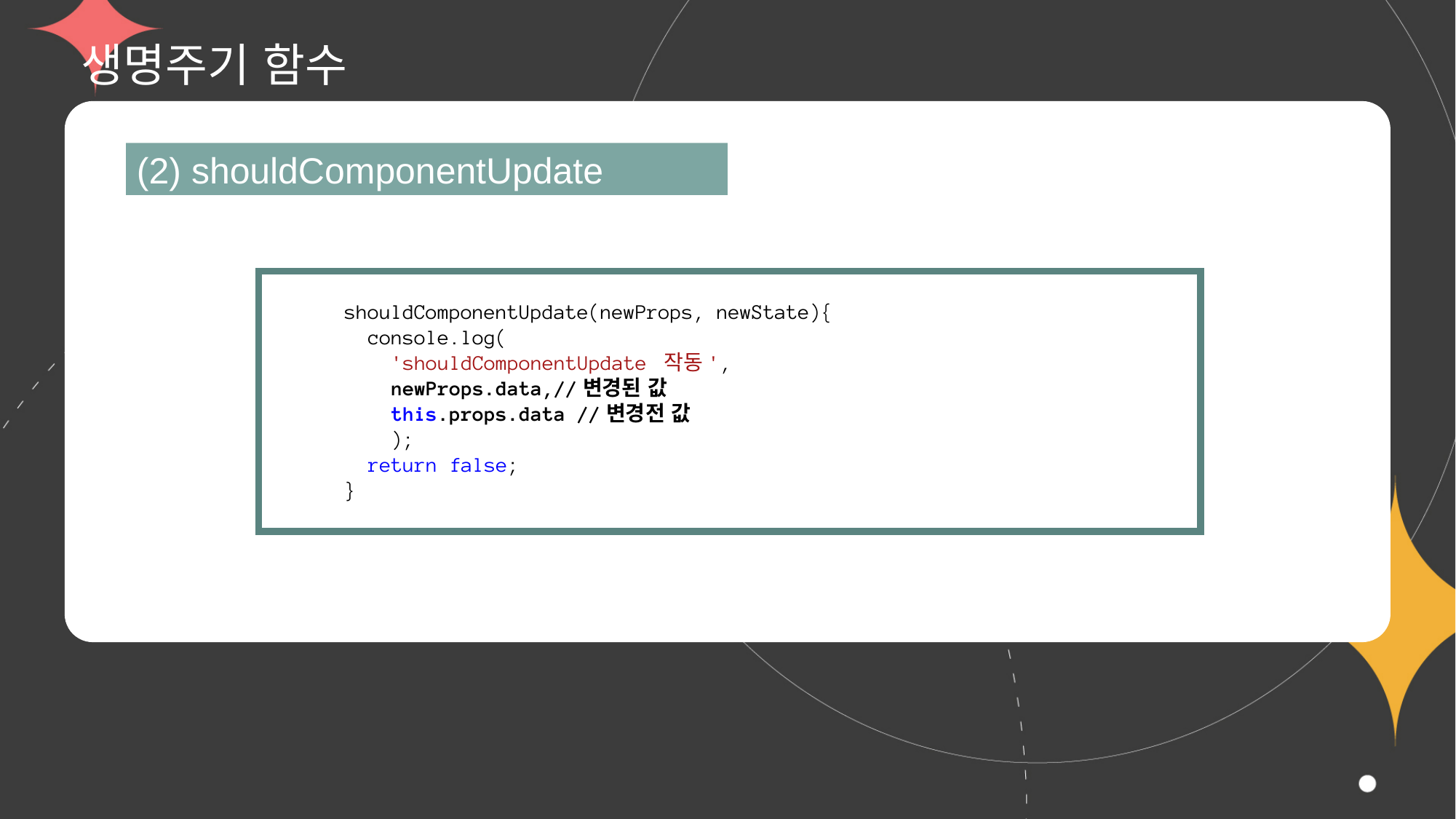

# 생명주기 함수
(2) shouldComponentUpdate

  shouldComponentUpdate(newProps, newState){
    console.log(
      'shouldComponentUpdate 작동',
      newProps.data,//변경된 값
      this.props.data //변경전 값
      );
    return false;
  }